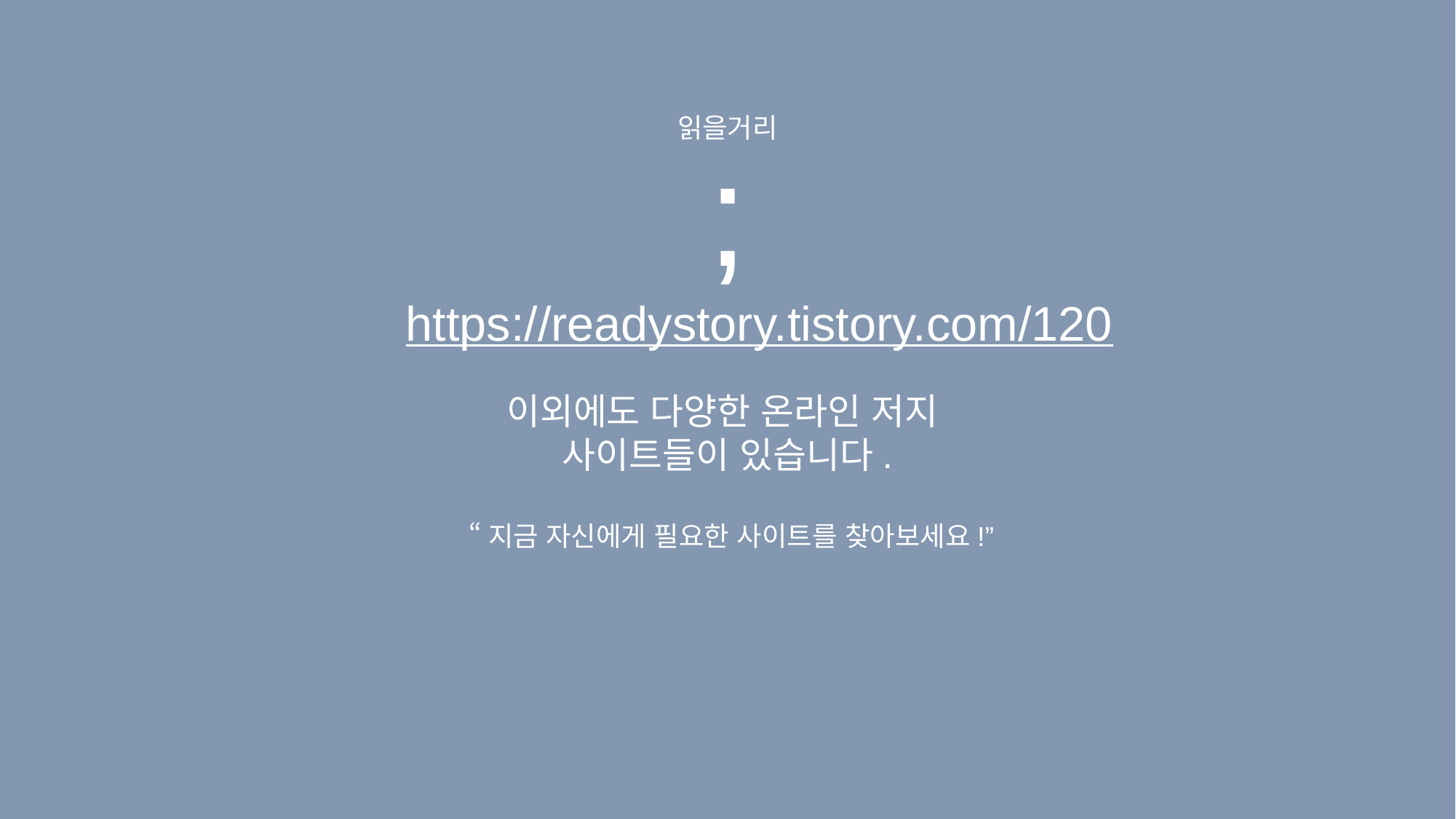

읽을거리
;
https://readystory.tistory.com/120
이외에도 다양한 온라인 저지
사이트들이 있습니다.

 “지금 자신에게 필요한 사이트를 찾아보세요!”